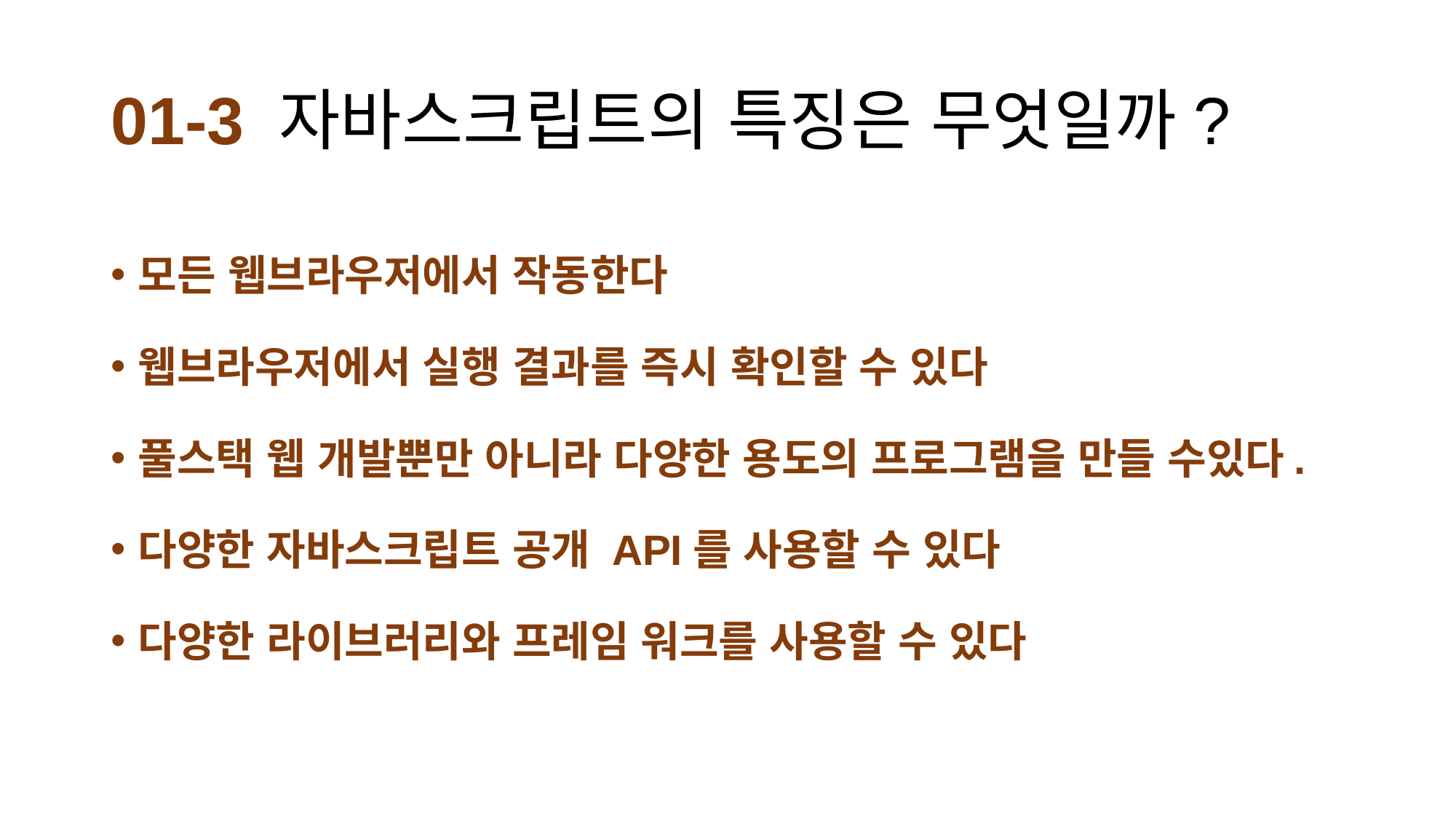

# 01-3 자바스크립트의 특징은 무엇일까?
모든 웹브라우저에서 작동한다
웹브라우저에서 실행 결과를 즉시 확인할 수 있다
풀스택 웹 개발뿐만 아니라 다양한 용도의 프로그램을 만들 수있다.
다양한 자바스크립트 공개 API를 사용할 수 있다
다양한 라이브러리와 프레임 워크를 사용할 수 있다